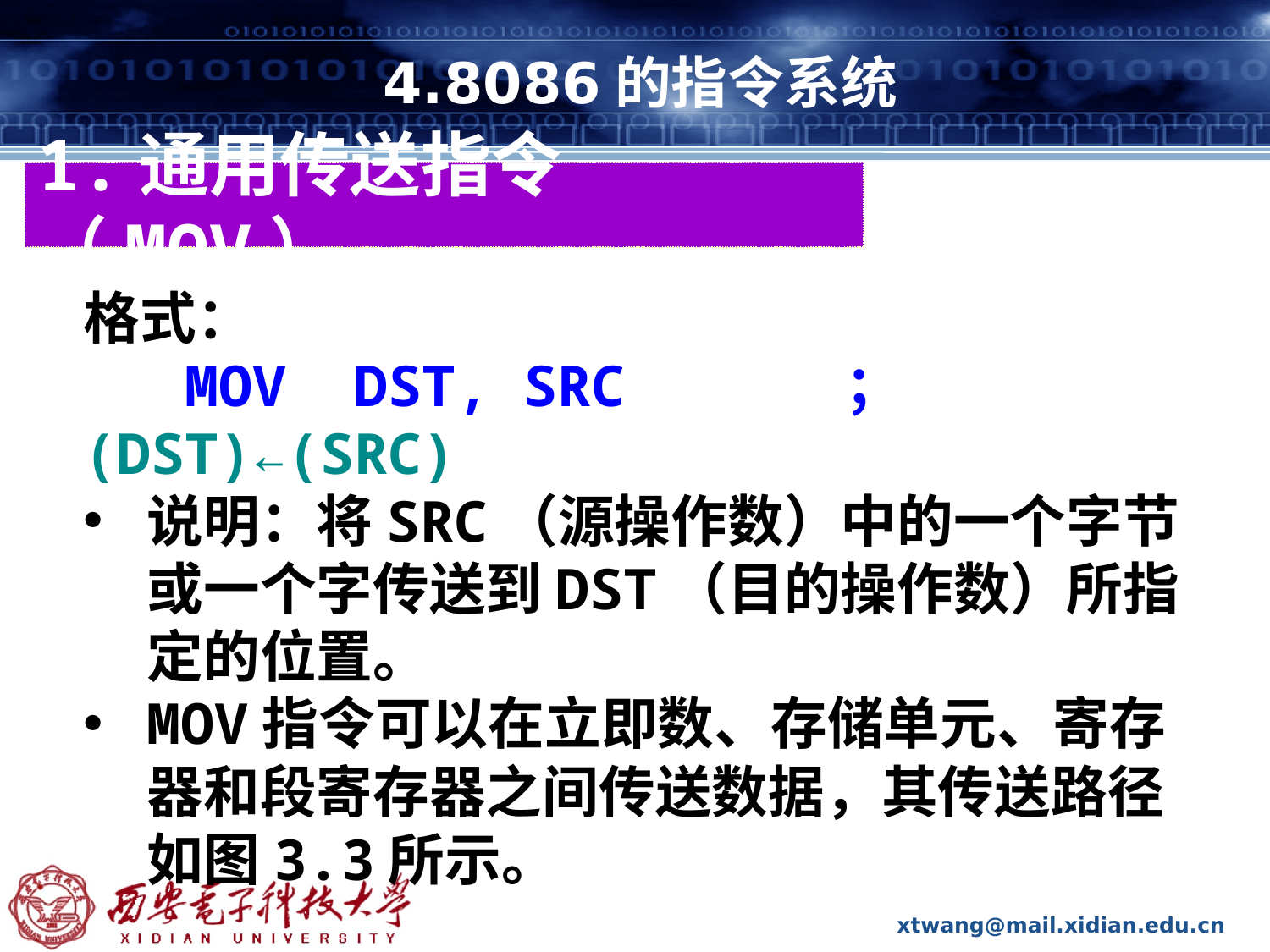

# 4.8086的指令系统
1.通用传送指令（MOV）
格式：
   MOV  DST, SRC		；(DST)←(SRC)
说明：将SRC（源操作数）中的一个字节或一个字传送到DST（目的操作数）所指定的位置。
MOV指令可以在立即数、存储单元、寄存器和段寄存器之间传送数据，其传送路径如图3.3所示。